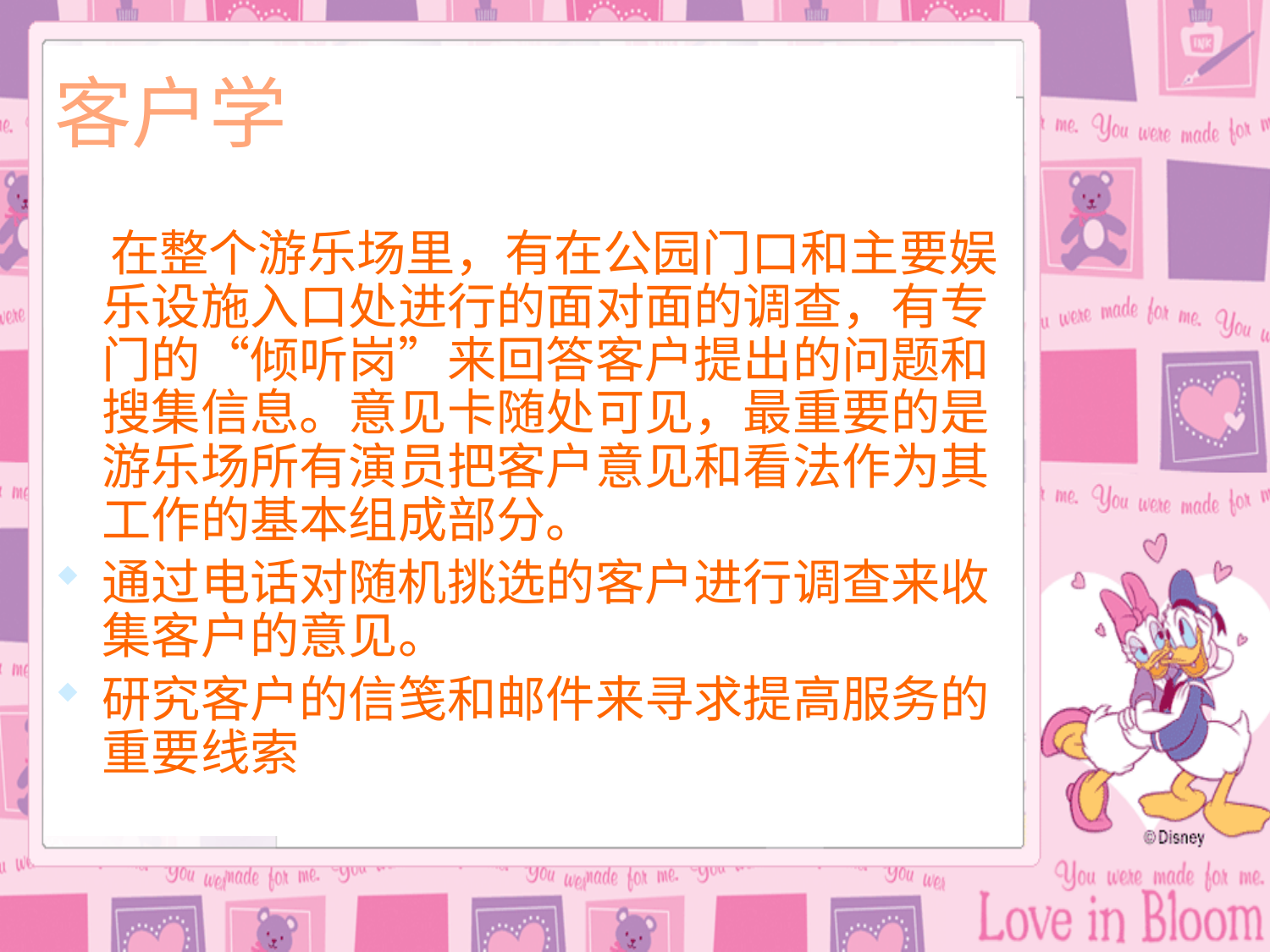

# 客户学

    在整个游乐场里，有在公园门口和主要娱乐设施入口处进行的面对面的调查，有专门的“倾听岗”来回答客户提出的问题和搜集信息。意见卡随处可见，最重要的是游乐场所有演员把客户意见和看法作为其工作的基本组成部分。
通过电话对随机挑选的客户进行调查来收集客户的意见。
研究客户的信笺和邮件来寻求提高服务的重要线索